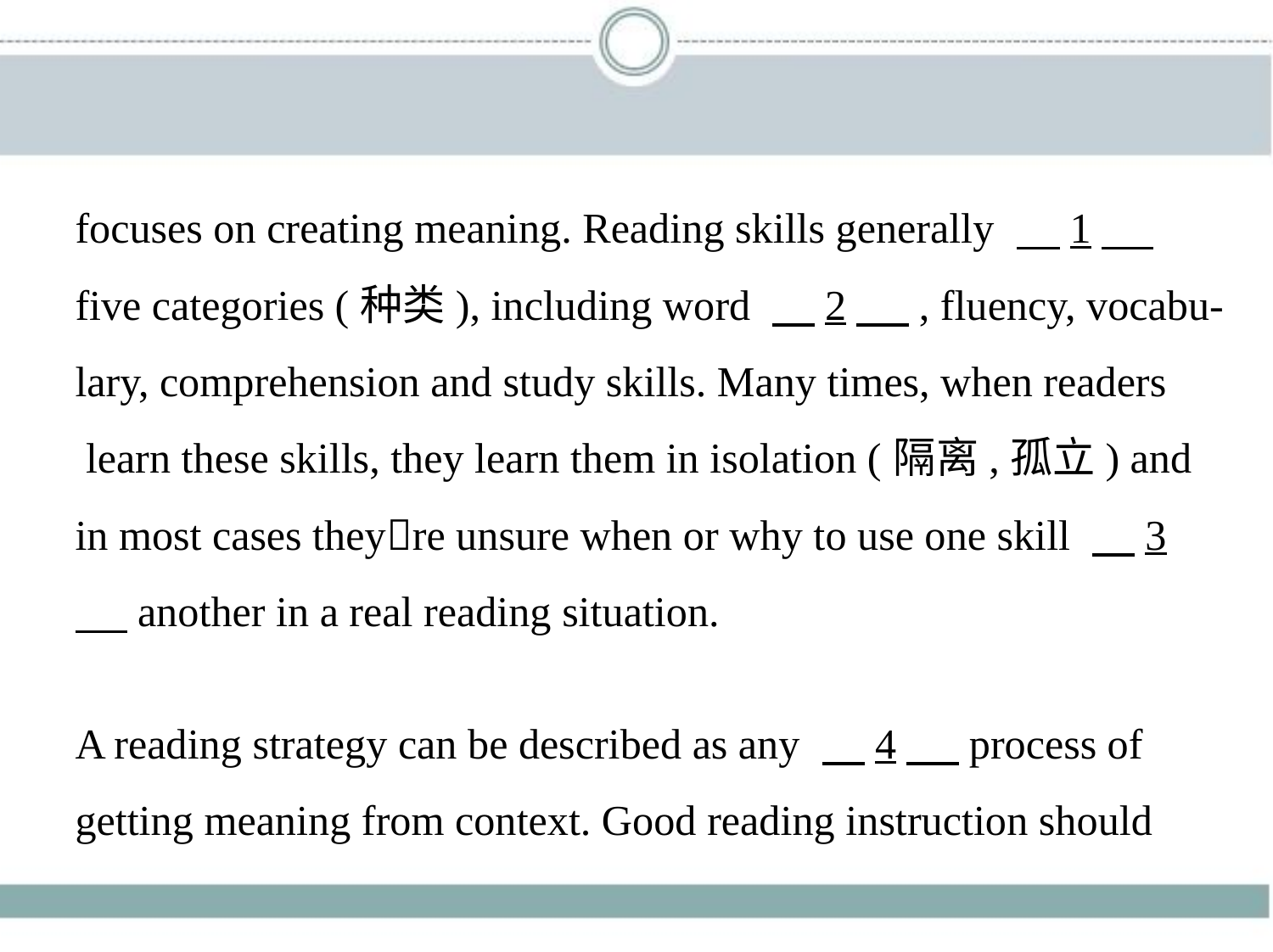

focuses on creating meaning. Reading skills generally 　1　
five categories (种类), including word 　2　 , fluency, vocabu-
lary, comprehension and study skills. Many times, when readers
 learn these skills, they learn them in isolation (隔离,孤立) and
in most cases they􀆳re unsure when or why to use one skill 　3
　 another in a real reading situation.
A reading strategy can be described as any 　4　 process of
getting meaning from context. Good reading instruction should